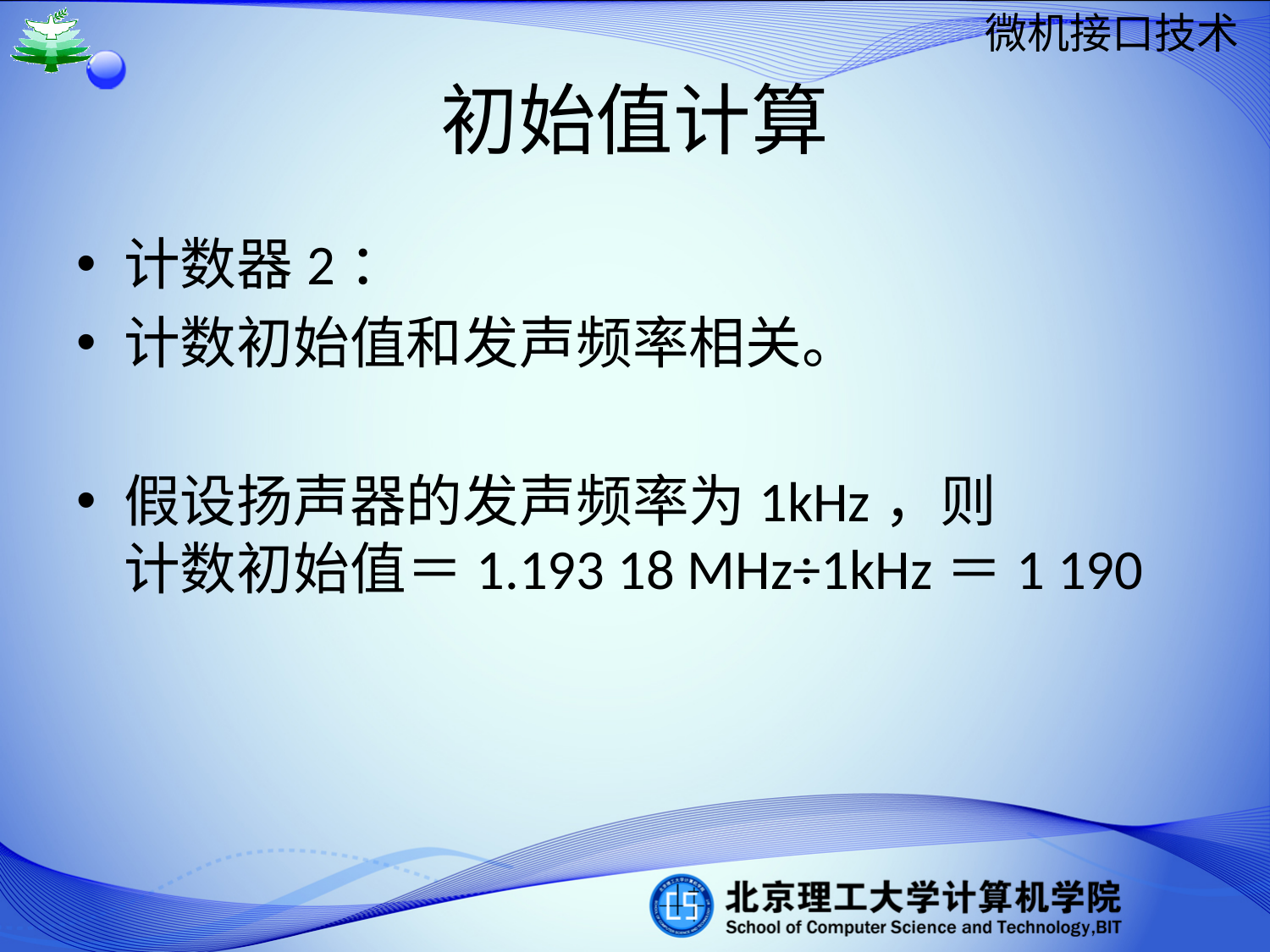

# 初始值计算
计数器2：
计数初始值和发声频率相关。

假设扬声器的发声频率为1kHz，则
计数初始值＝1.193 18 MHz÷1kHz＝1 190